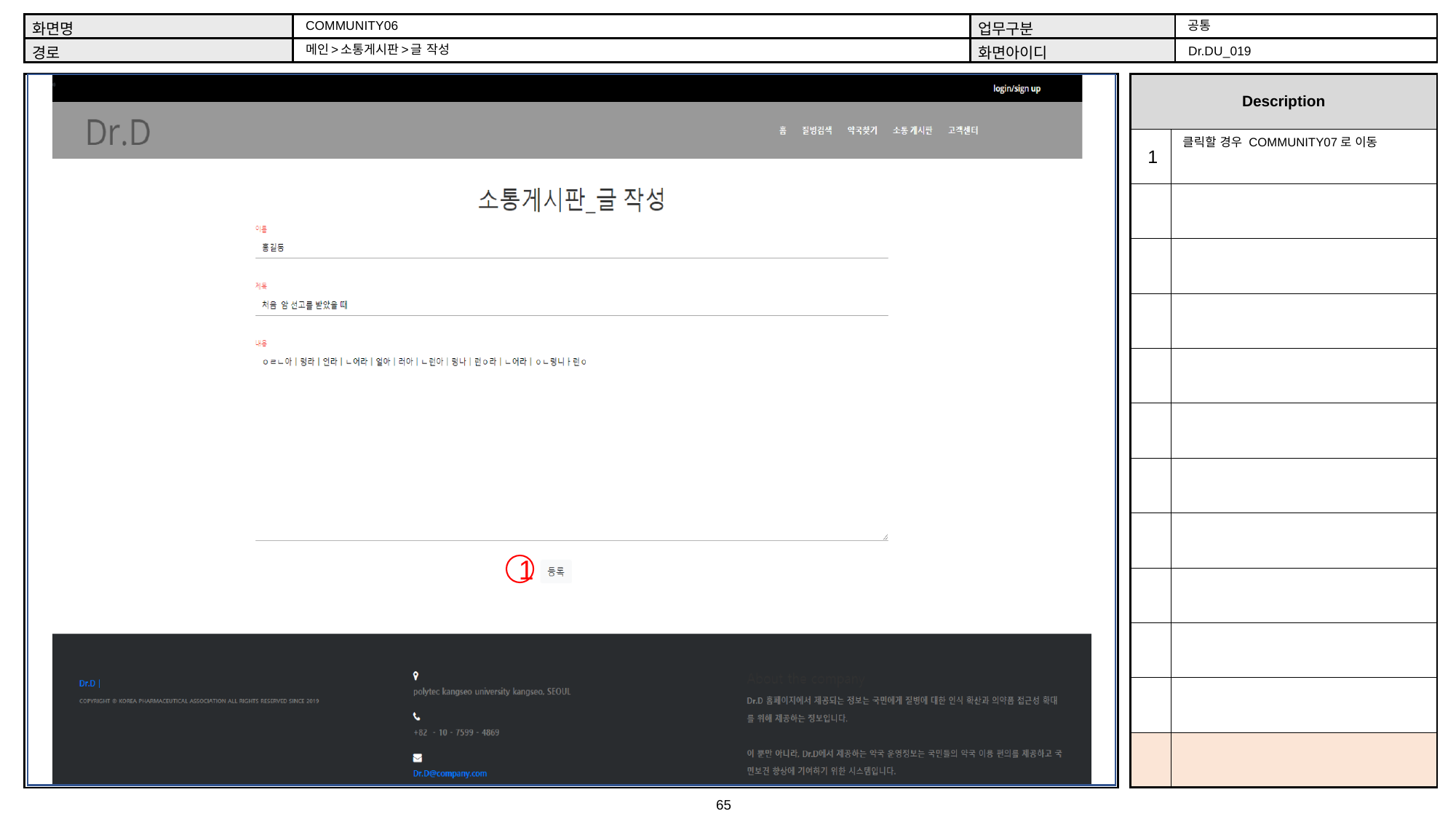

공통
COMMUNITY06
메인>소통게시판>글 작성
Dr.DU_019

클릭할 경우 COMMUNITY07로 이동
1
1